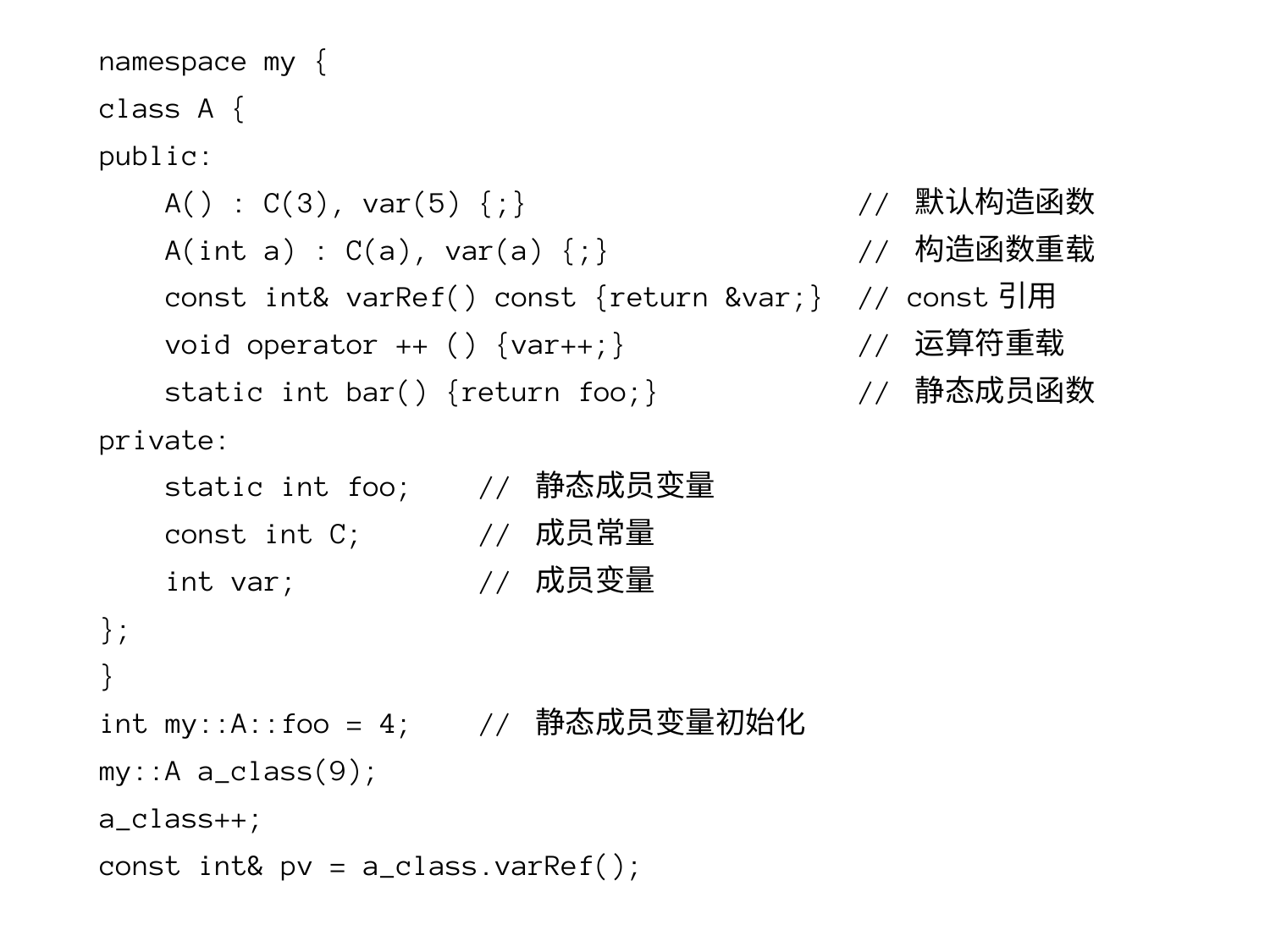

namespace my {
class A {
public:
    A() : C(3), var(5) {;}                    // 默认构造函数
    A(int a) : C(a), var(a) {;}               // 构造函数重载
    const int& varRef() const {return &var;}  // const引用
    void operator ++ () {var++;}              // 运算符重载
    static int bar() {return foo;}            // 静态成员函数
private:
    static int foo;    // 静态成员变量
    const int C;       // 成员常量
    int var;           // 成员变量
};
}
int my::A::foo = 4;    // 静态成员变量初始化
my::A a_class(9);
a_class++;
const int& pv = a_class.varRef();